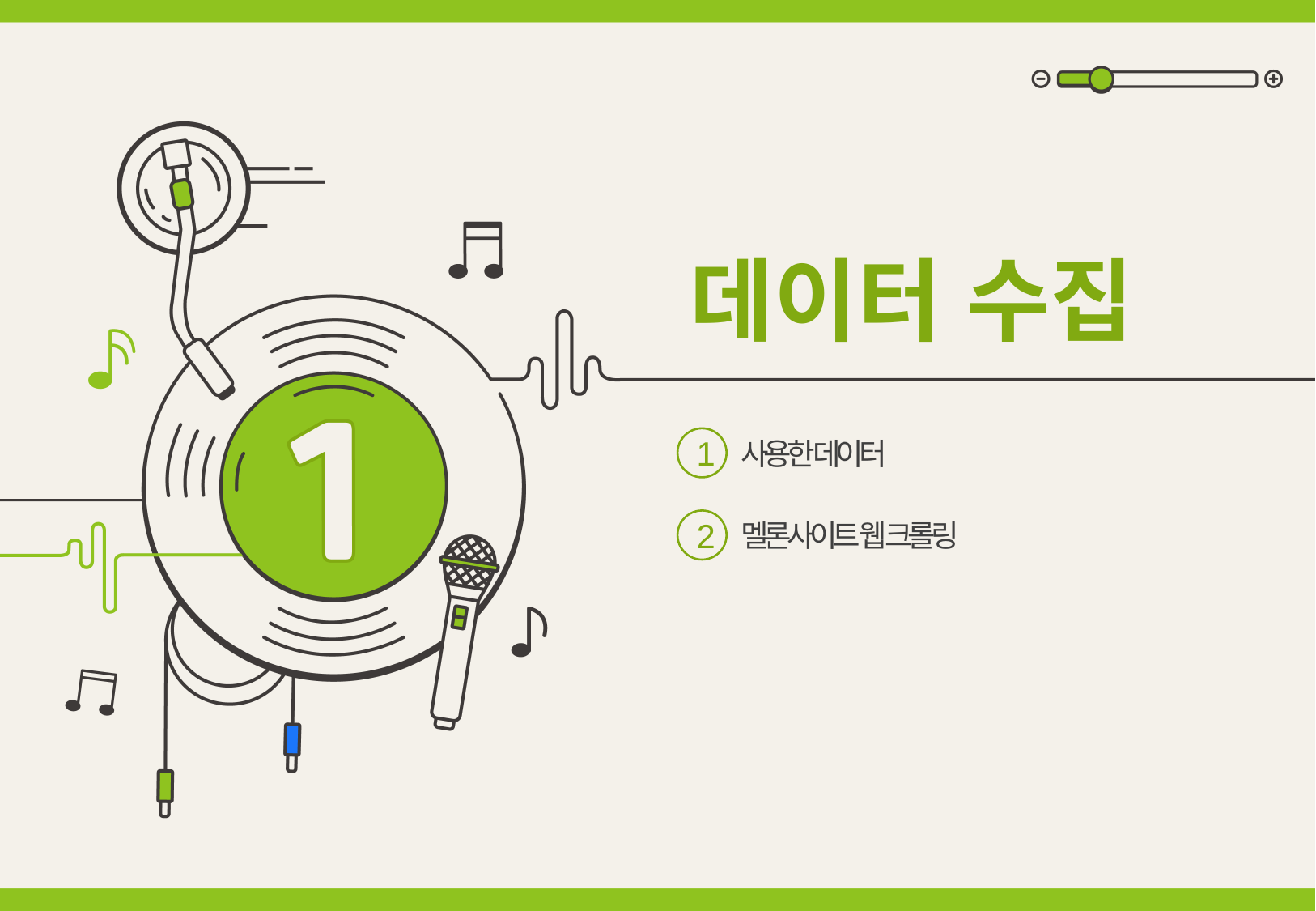

데이터 수집
1
사용한 데이터
2
멜론사이트 웹 크롤링